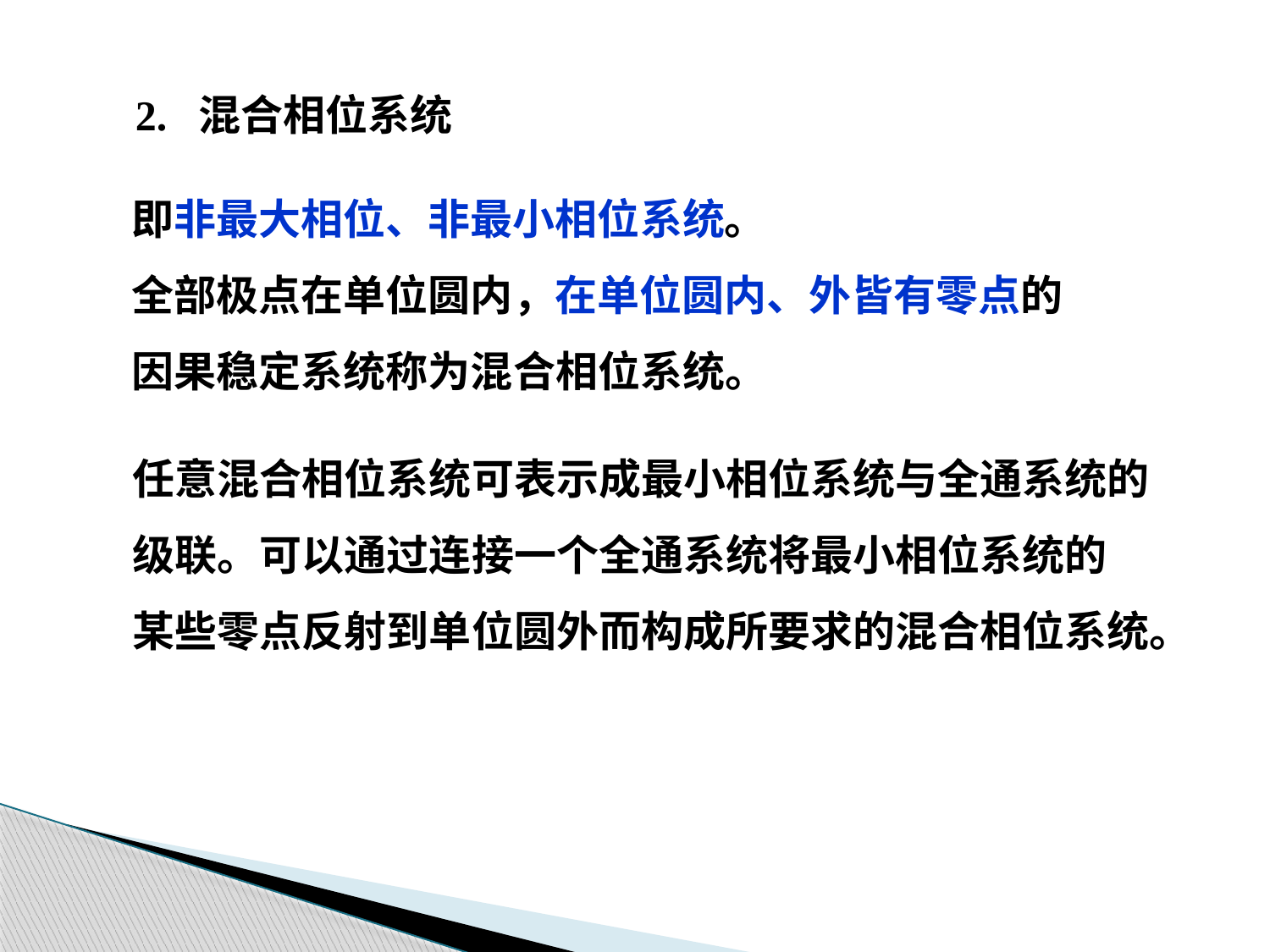

2.  混合相位系统
即非最大相位、非最小相位系统。
全部极点在单位圆内，在单位圆内、外皆有零点的
因果稳定系统称为混合相位系统。
任意混合相位系统可表示成最小相位系统与全通系统的
级联。可以通过连接一个全通系统将最小相位系统的
某些零点反射到单位圆外而构成所要求的混合相位系统。